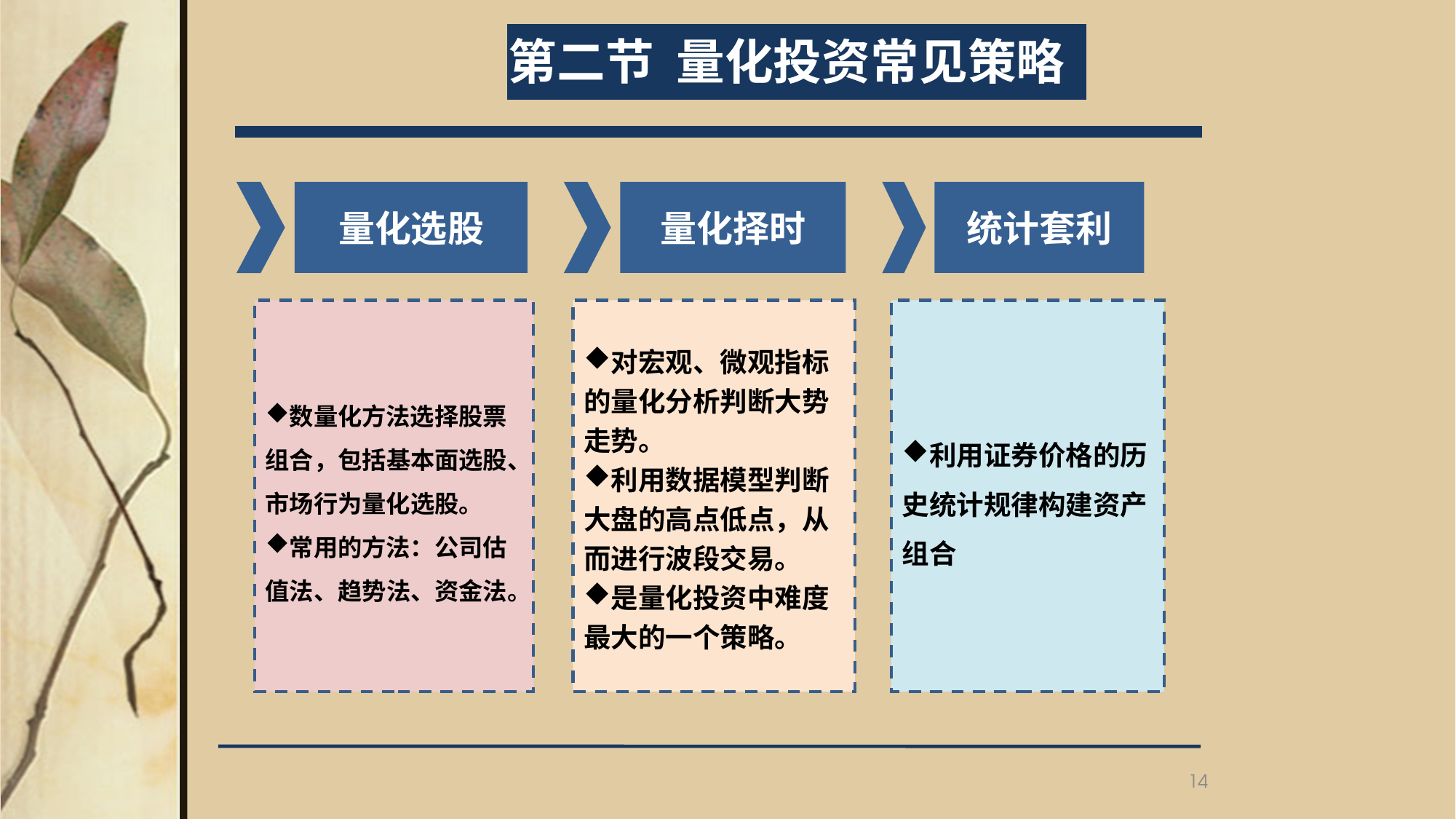

第二节  量化投资常见策略

量化选股

量化择时

统计套利
数量化方法选择股票组合，包括基本面选股、市场行为量化选股。
常用的方法：公司估值法、趋势法、资金法。
对宏观、微观指标的量化分析判断大势走势。
利用数据模型判断大盘的高点低点，从而进行波段交易。
是量化投资中难度最大的一个策略。
利用证券价格的历史统计规律构建资产组合
14